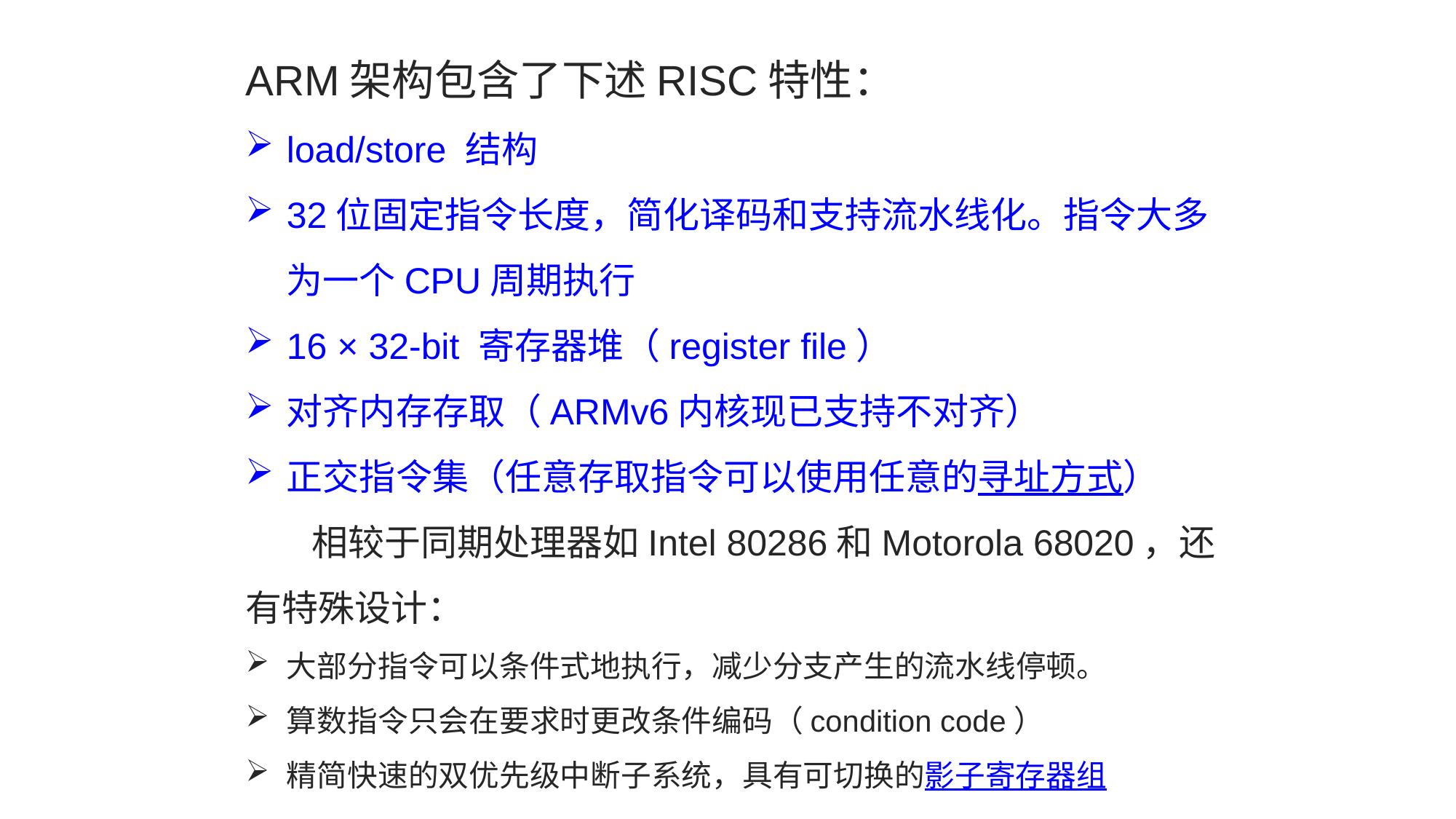

ARM架构包含了下述RISC特性：
load/store 结构
32位固定指令长度，简化译码和支持流水线化。指令大多为一个CPU周期执行
16 × 32-bit 寄存器堆（register file）
对齐内存存取（ARMv6内核现已支持不对齐）
正交指令集（任意存取指令可以使用任意的寻址方式）
       相较于同期处理器如Intel 80286和Motorola 68020，还有特殊设计：
大部分指令可以条件式地执行，减少分支产生的流水线停顿。
算数指令只会在要求时更改条件编码（condition code）
精简快速的双优先级中断子系统，具有可切换的影子寄存器组
12